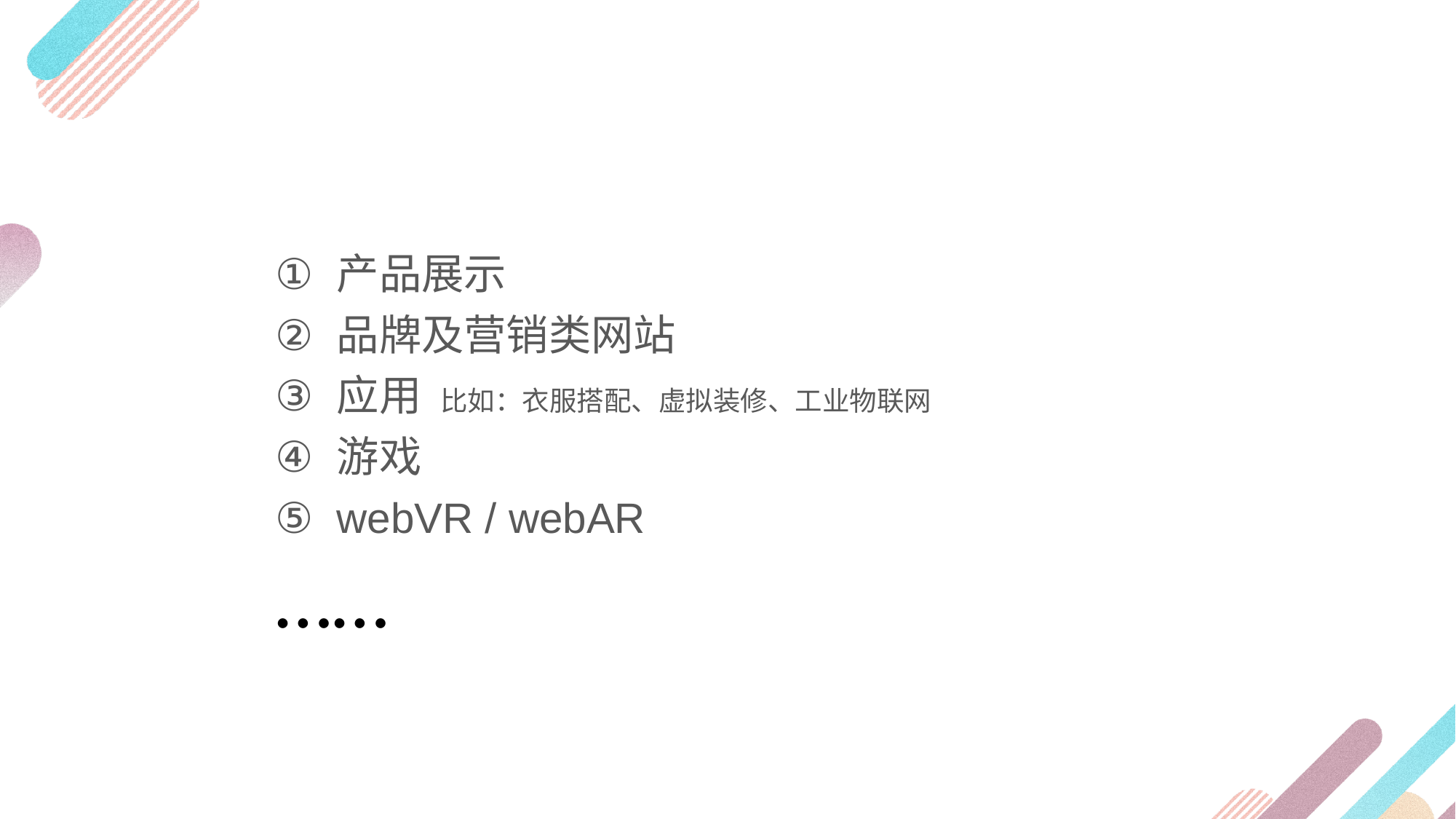

产品展示
品牌及营销类网站
应用  比如：衣服搭配、虚拟装修、工业物联网
游戏
webVR / webAR
……